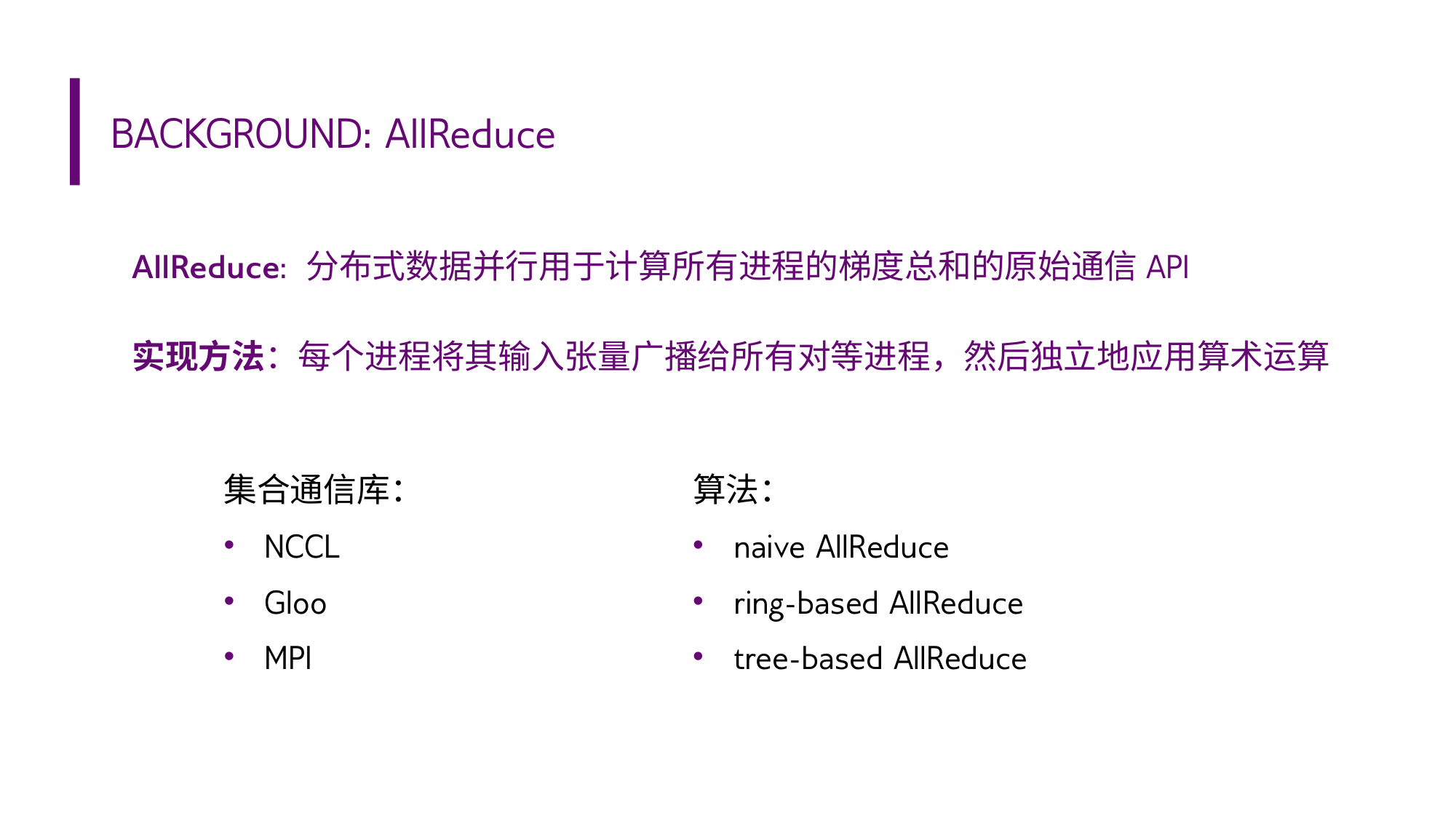

# BACKGROUND: AllReduce
AllReduce: 分布式数据并行用于计算所有进程的梯度总和的原始通信API
实现方法：每个进程将其输入张量广播给所有对等进程，然后独立地应用算术运算

集合通信库：
NCCL
Gloo
MPI

算法：
naive AllReduce
ring-based AllReduce
tree-based AllReduce